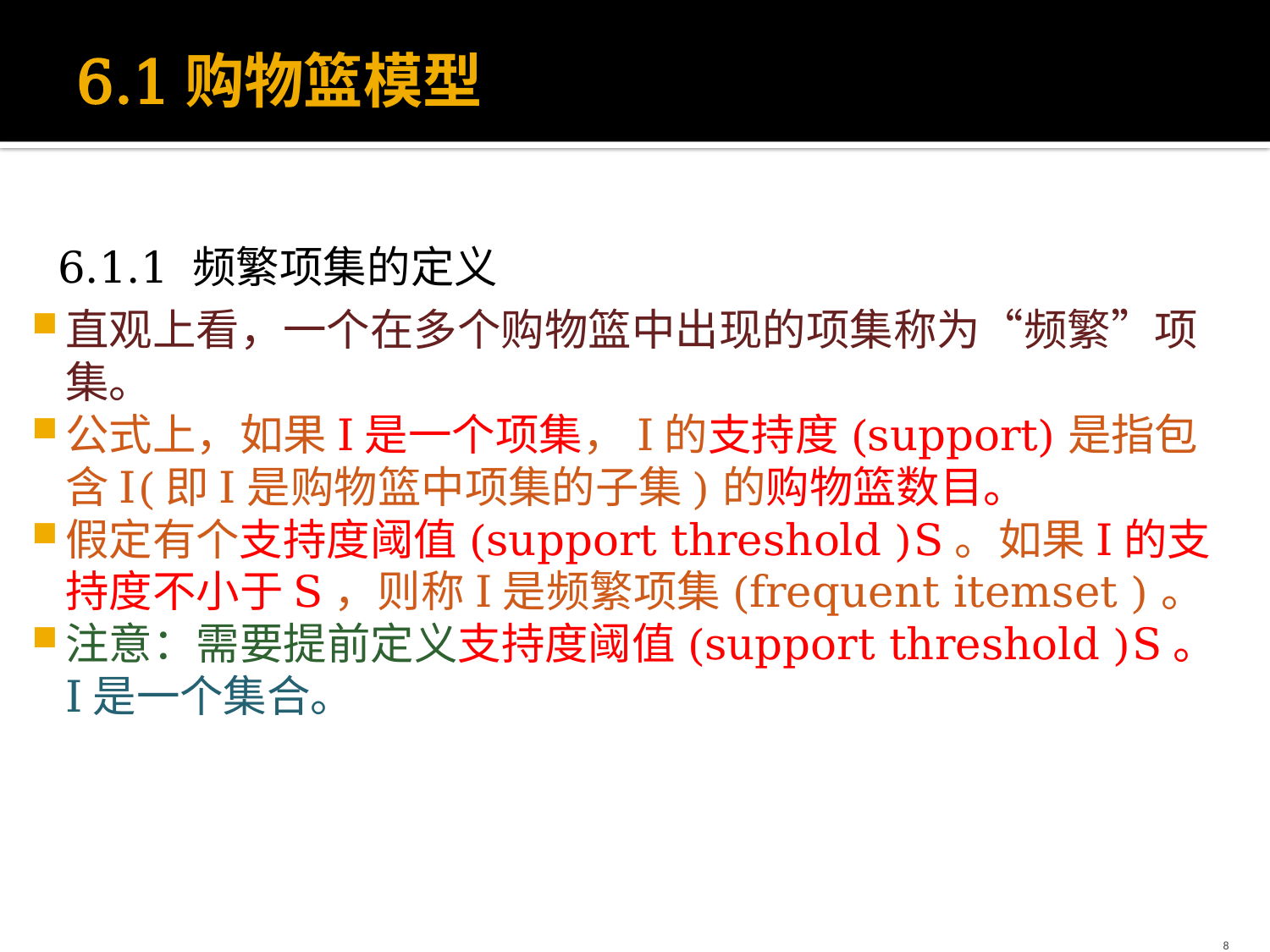

# 6.1购物篮模型
6.1.1 频繁项集的定义
直观上看，一个在多个购物篮中出现的项集称为“频繁”项集。
公式上，如果I是一个项集，I的支持度(support)是指包含I(即I是购物篮中项集的子集)的购物篮数目。
假定有个支持度阈值(support threshold )S。如果I的支持度不小于S，则称I是频繁项集(frequent itemset )。
注意：需要提前定义支持度阈值(support threshold )S。I是一个集合。

8